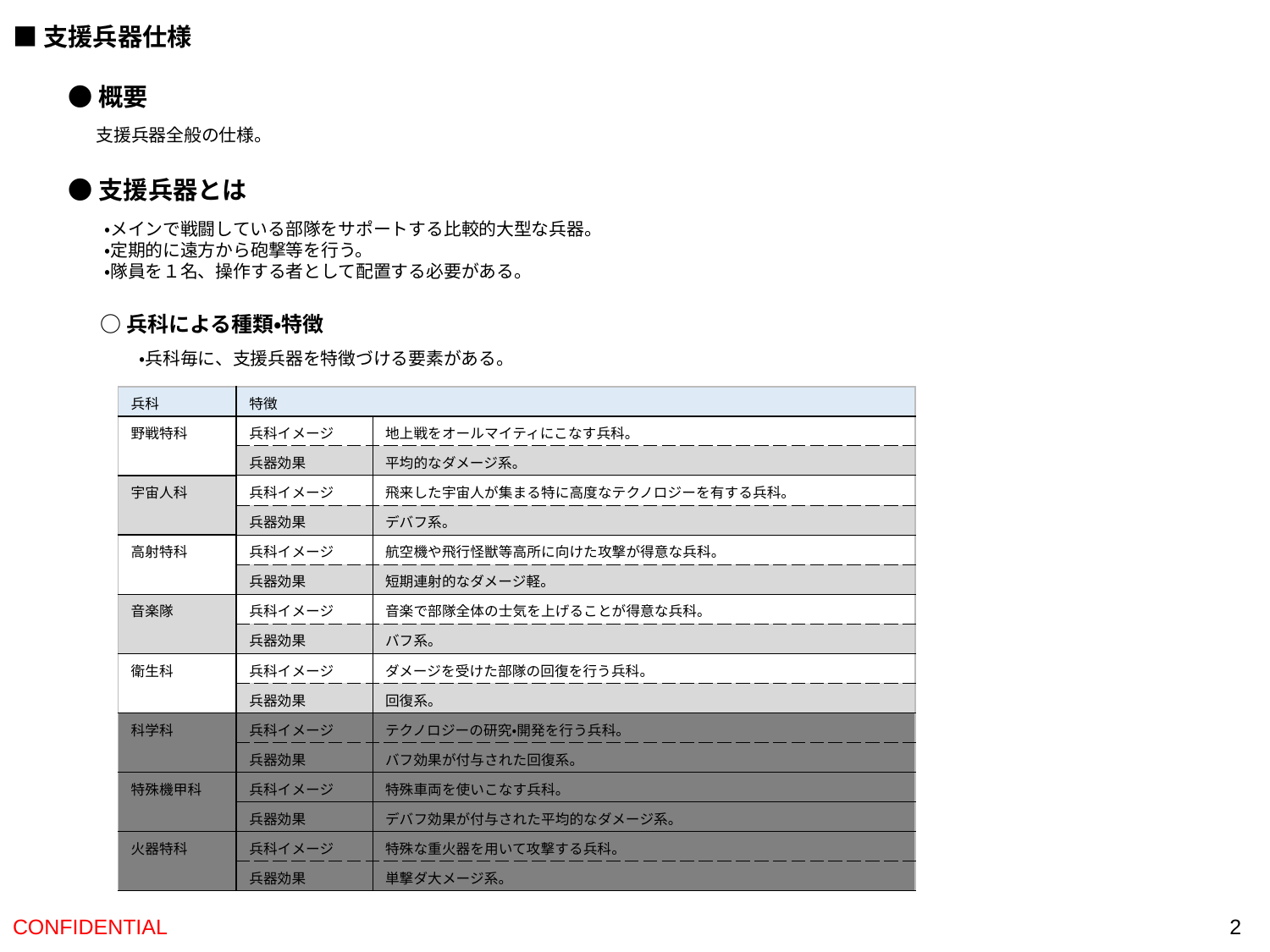

■支援兵器仕様
●概要
支援兵器全般の仕様。
●支援兵器とは
・メインで戦闘している部隊をサポートする比較的大型な兵器。
・定期的に遠方から砲撃等を行う。
・隊員を１名、操作する者として配置する必要がある。
○兵科による種類・特徴
・兵科毎に、支援兵器を特徴づける要素がある。
| 兵科 | 特徴 |  |
| --- | --- | --- |
| 野戦特科 | 兵科イメージ | 地上戦をオールマイティにこなす兵科。 |
|  | 兵器効果 | 平均的なダメージ系。 |
| 宇宙人科 | 兵科イメージ | 飛来した宇宙人が集まる特に高度なテクノロジーを有する兵科。 |
|  | 兵器効果 | デバフ系。 |
| 高射特科 | 兵科イメージ | 航空機や飛行怪獣等高所に向けた攻撃が得意な兵科。 |
|  | 兵器効果 | 短期連射的なダメージ軽。 |
| 音楽隊 | 兵科イメージ | 音楽で部隊全体の士気を上げることが得意な兵科。 |
|  | 兵器効果 | バフ系。 |
| 衛生科 | 兵科イメージ | ダメージを受けた部隊の回復を行う兵科。 |
|  | 兵器効果 | 回復系。 |
| 科学科 | 兵科イメージ | テクノロジーの研究・開発を行う兵科。 |
|  | 兵器効果 | バフ効果が付与された回復系。 |
| 特殊機甲科 | 兵科イメージ | 特殊車両を使いこなす兵科。 |
|  | 兵器効果 | デバフ効果が付与された平均的なダメージ系。 |
| 火器特科 | 兵科イメージ | 特殊な重火器を用いて攻撃する兵科。 |
|  | 兵器効果 | 単撃ダ大メージ系。 |
2
CONFIDENTIAL